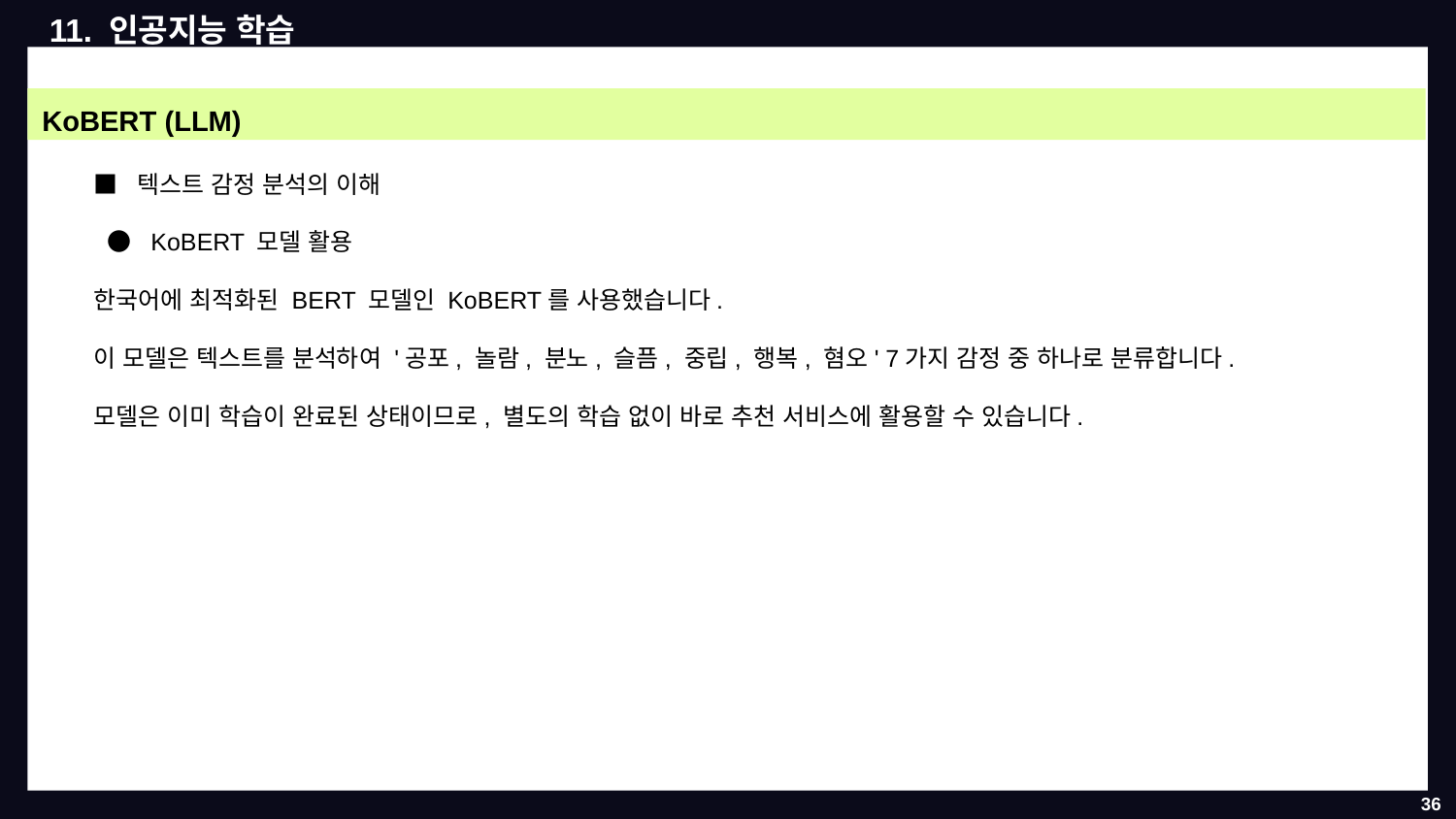

11. 인공지능 학습
KoBERT (LLM)
# ■  텍스트 감정 분석의 이해 ●  KoBERT 모델 활용

한국어에 최적화된 BERT 모델인 KoBERT를 사용했습니다.

이 모델은 텍스트를 분석하여 '공포, 놀람, 분노, 슬픔, 중립, 행복, 혐오' 7가지 감정 중 하나로 분류합니다.

모델은 이미 학습이 완료된 상태이므로, 별도의 학습 없이 바로 추천 서비스에 활용할 수 있습니다.
36